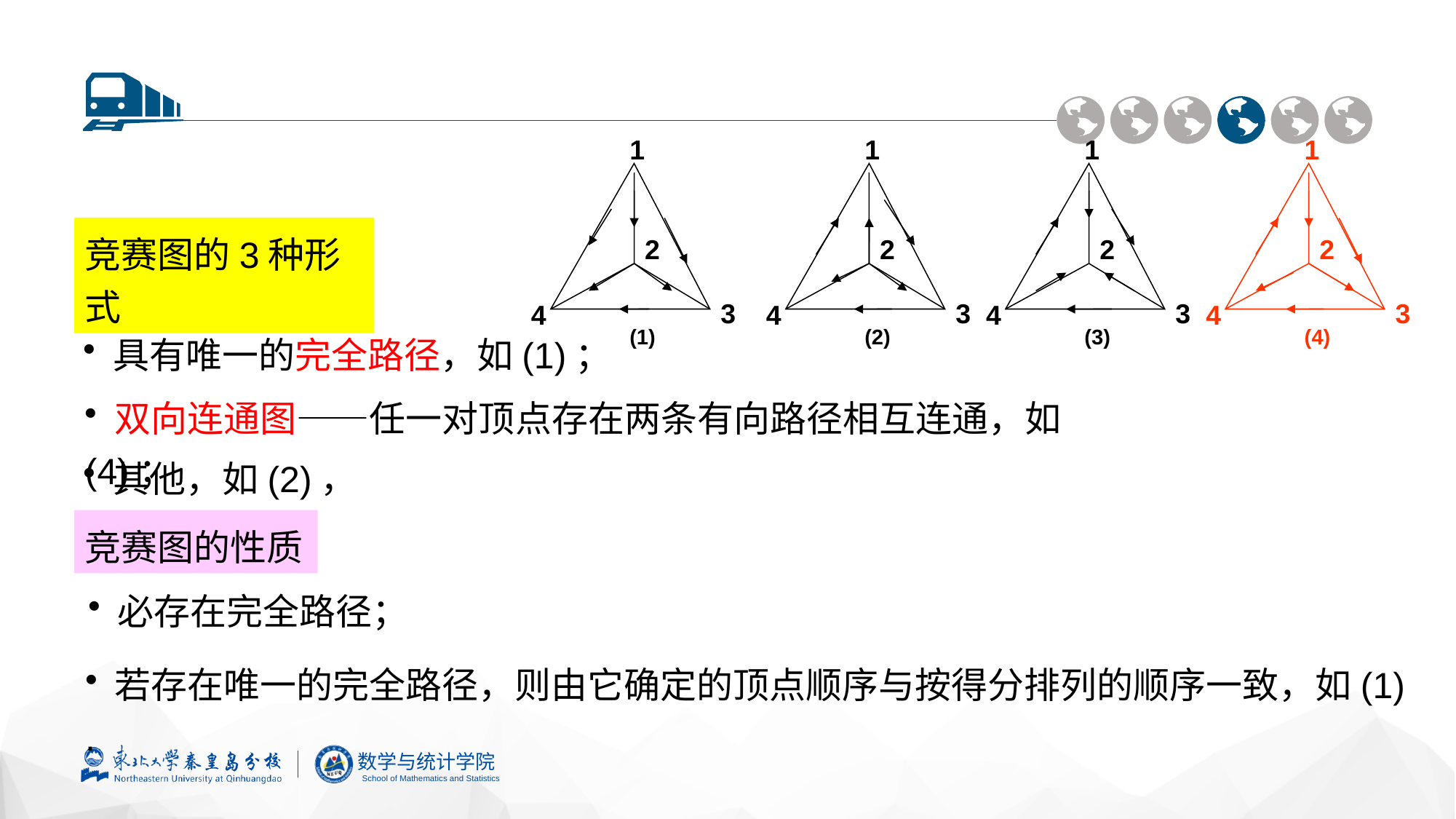

1

2

3
4
1

2

3
4
1

2

3
4
1

2

3
4

(4)

(1)
(2)
(3)
竞赛图的3种形式
 具有唯一的完全路径，如(1)；
 双向连通图——任一对顶点存在两条有向路径相互连通，如(4)；
 其他，如(2)， (3) .
竞赛图的性质
 必存在完全路径；
 若存在唯一的完全路径，则由它确定的顶点顺序与按得分排列的顺序一致，如(1) .